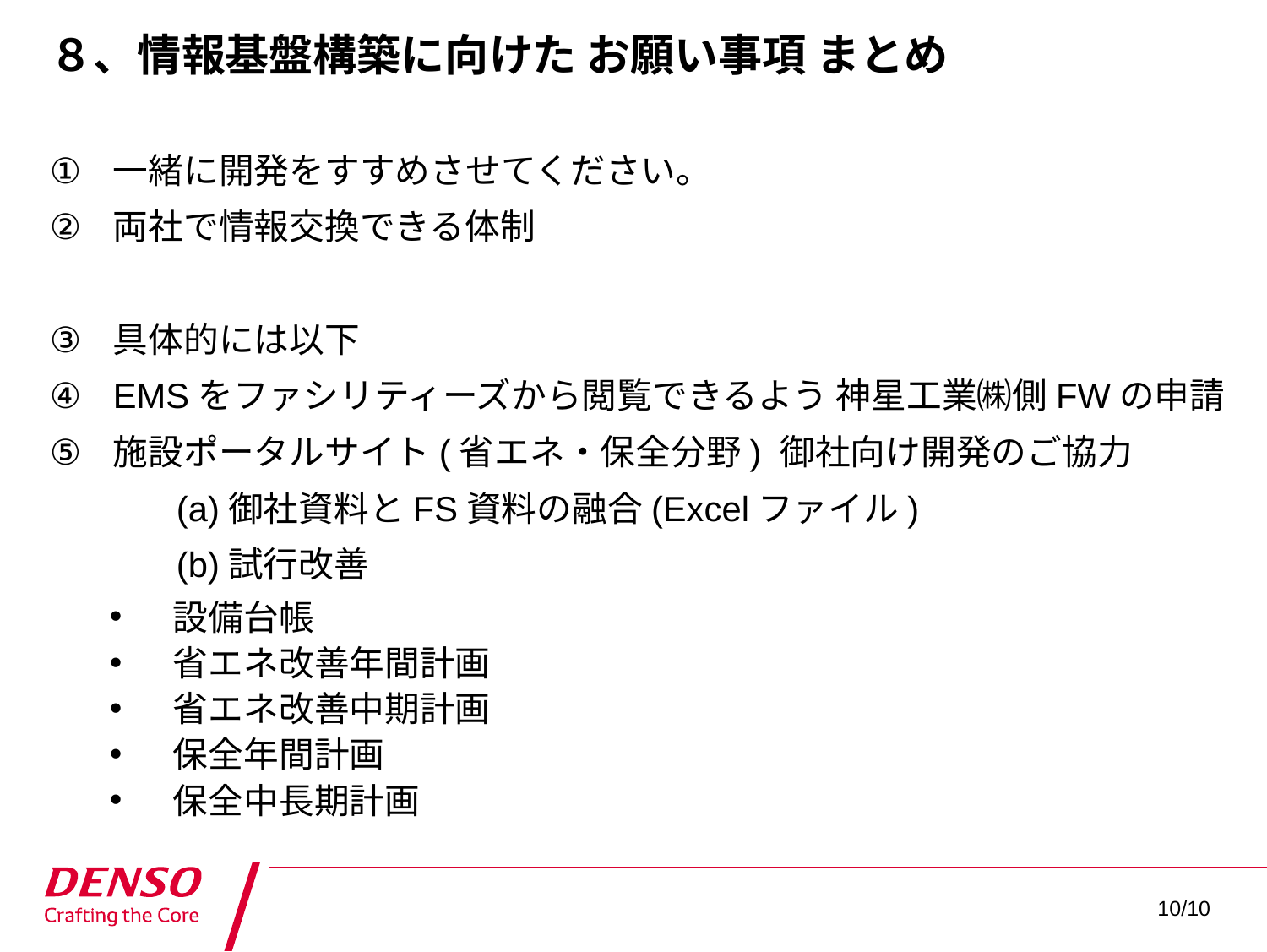

# ８、情報基盤構築に向けた お願い事項 まとめ
一緒に開発をすすめさせてください。
両社で情報交換できる体制

具体的には以下
EMSをファシリティーズから閲覧できるよう 神星工業㈱側FWの申請
施設ポータルサイト(省エネ・保全分野) 御社向け開発のご協力
	(a)御社資料とFS資料の融合(Excelファイル)
	(b)試行改善
設備台帳
省エネ改善年間計画
省エネ改善中期計画
保全年間計画
保全中長期計画

15
10/10